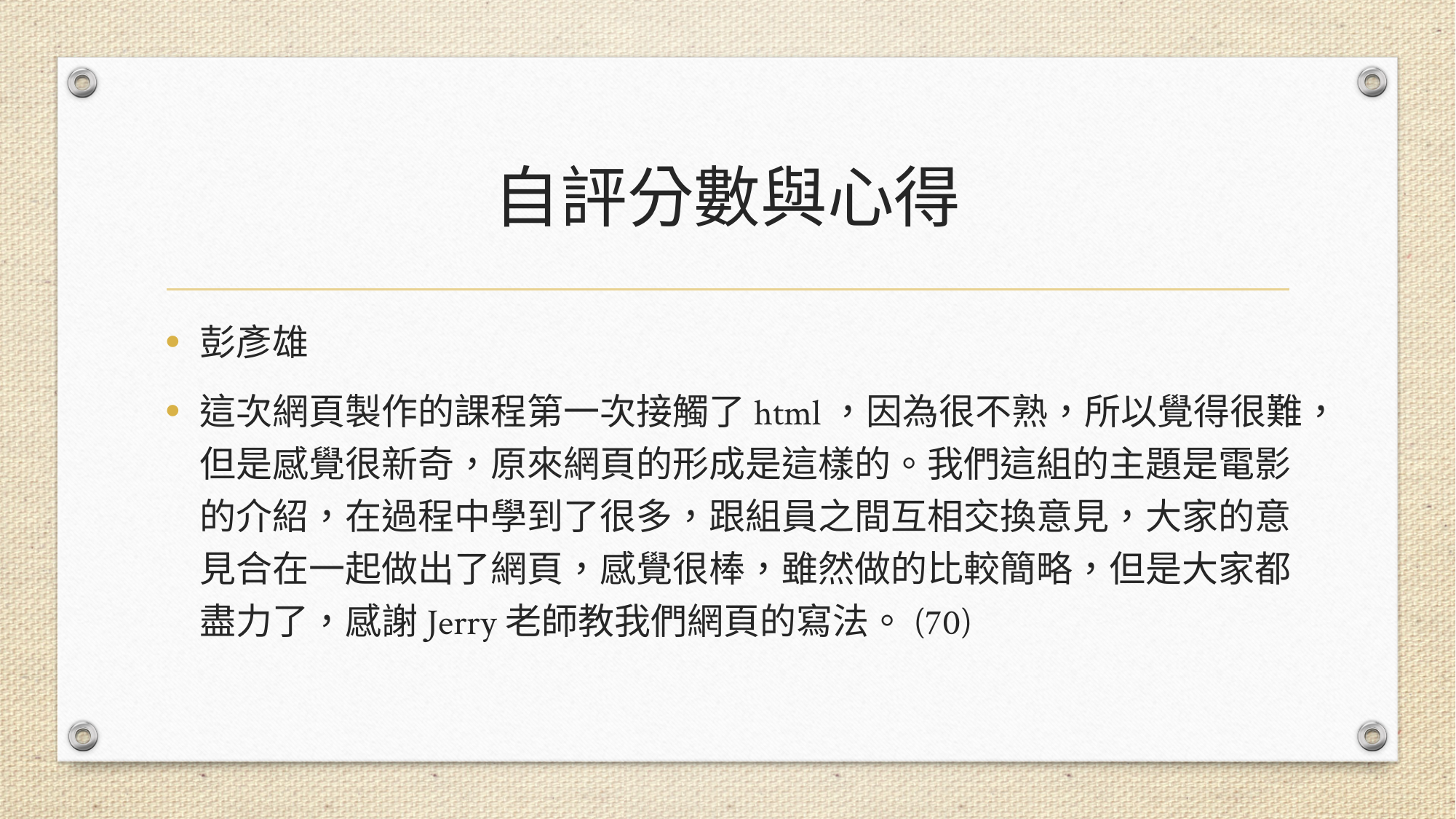

# 自評分數與心得
彭彥雄
這次網頁製作的課程第一次接觸了html，因為很不熟，所以覺得很難，但是感覺很新奇，原來網頁的形成是這樣的。我們這組的主題是電影的介紹，在過程中學到了很多，跟組員之間互相交換意見，大家的意見合在一起做出了網頁，感覺很棒，雖然做的比較簡略，但是大家都盡力了，感謝Jerry老師教我們網頁的寫法。(70)